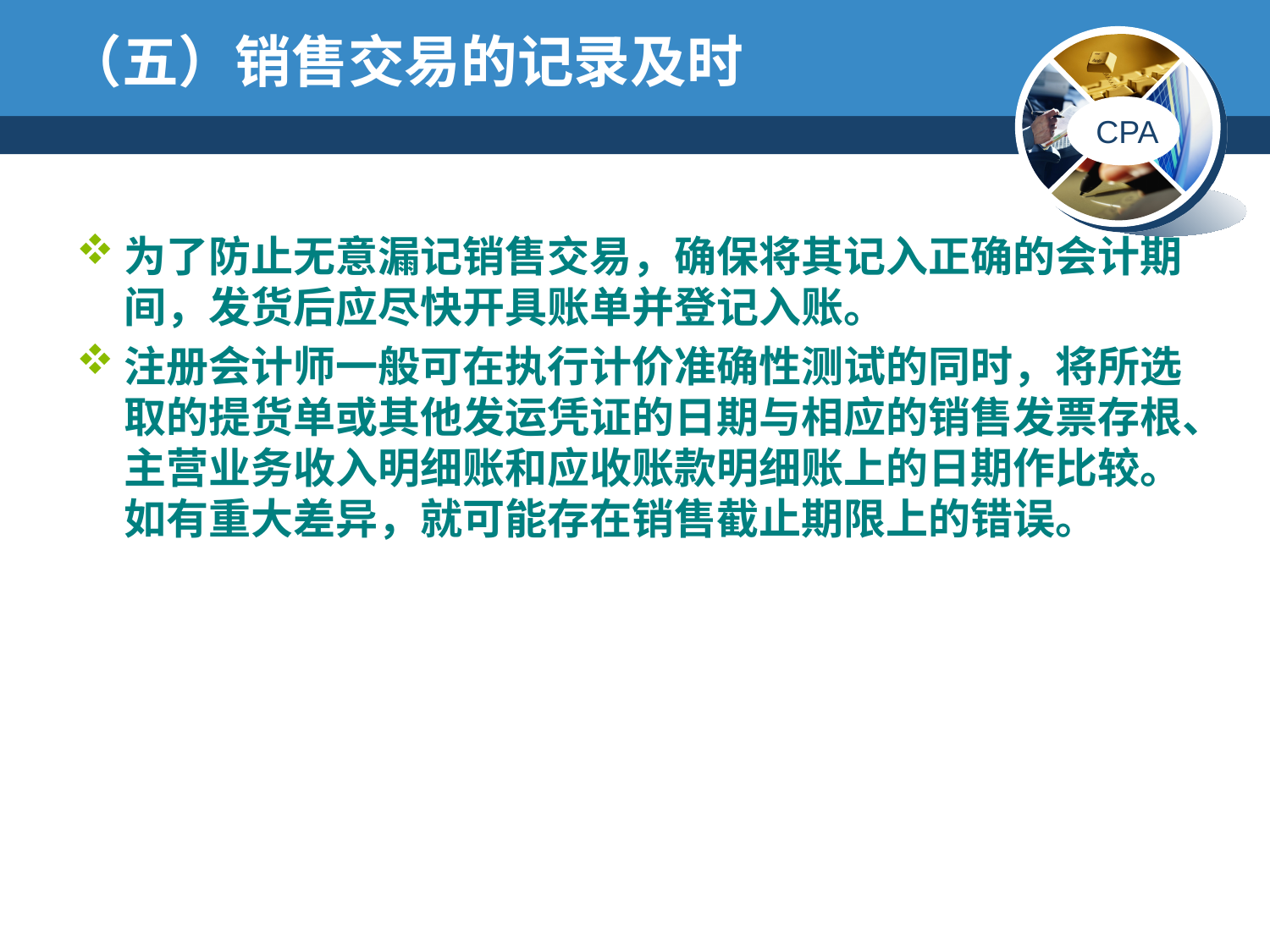

# （五）销售交易的记录及时

为了防止无意漏记销售交易，确保将其记入正确的会计期间，发货后应尽快开具账单并登记入账。
注册会计师一般可在执行计价准确性测试的同时，将所选取的提货单或其他发运凭证的日期与相应的销售发票存根、主营业务收入明细账和应收账款明细账上的日期作比较。如有重大差异，就可能存在销售截止期限上的错误。